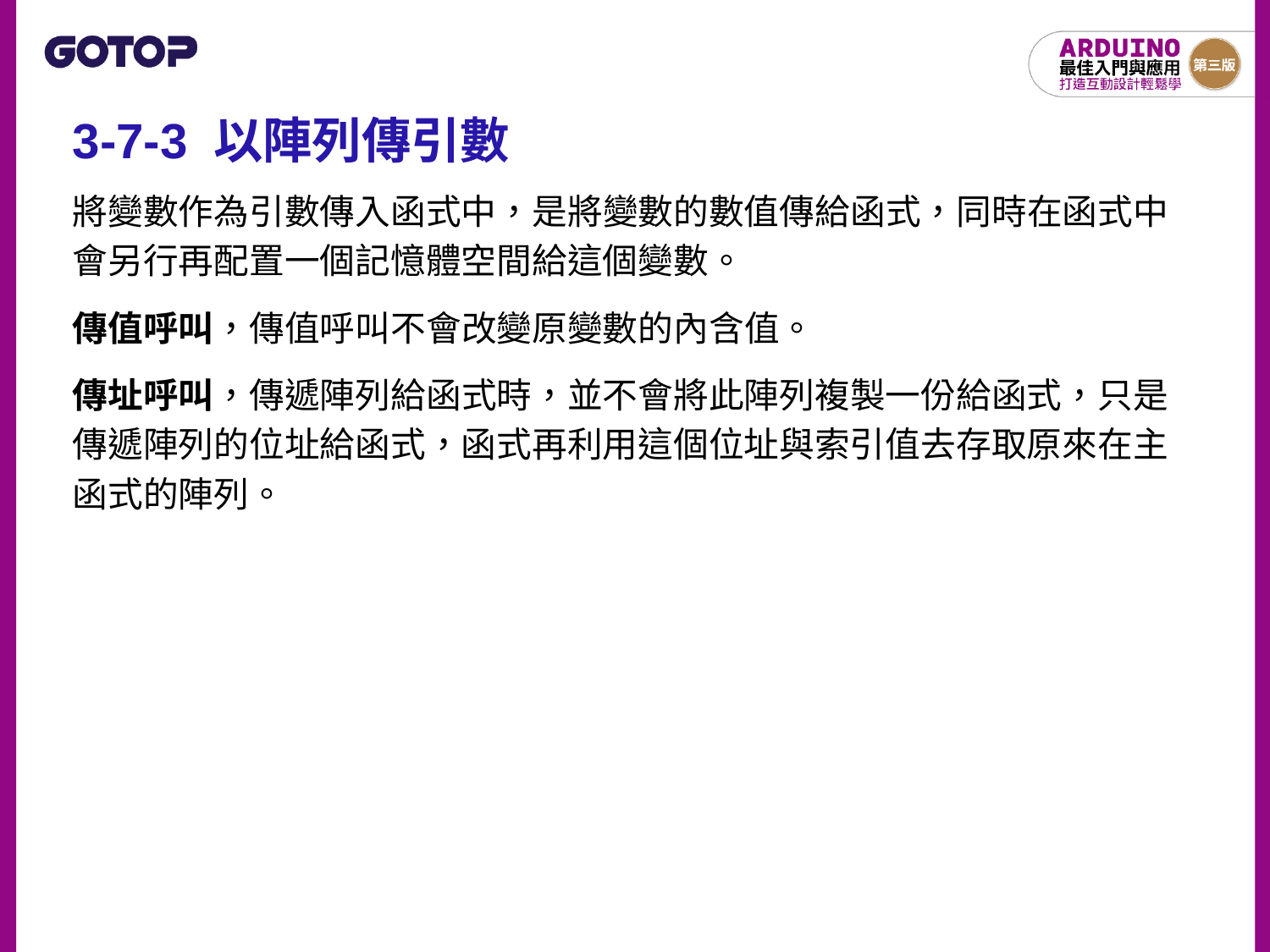

3-7-3 以陣列傳引數
將變數作為引數傳入函式中，是將變數的數值傳給函式，同時在函式中會另行再配置一個記憶體空間給這個變數。
傳值呼叫，傳值呼叫不會改變原變數的內含值。
傳址呼叫，傳遞陣列給函式時，並不會將此陣列複製一份給函式，只是傳遞陣列的位址給函式，函式再利用這個位址與索引值去存取原來在主函式的陣列。